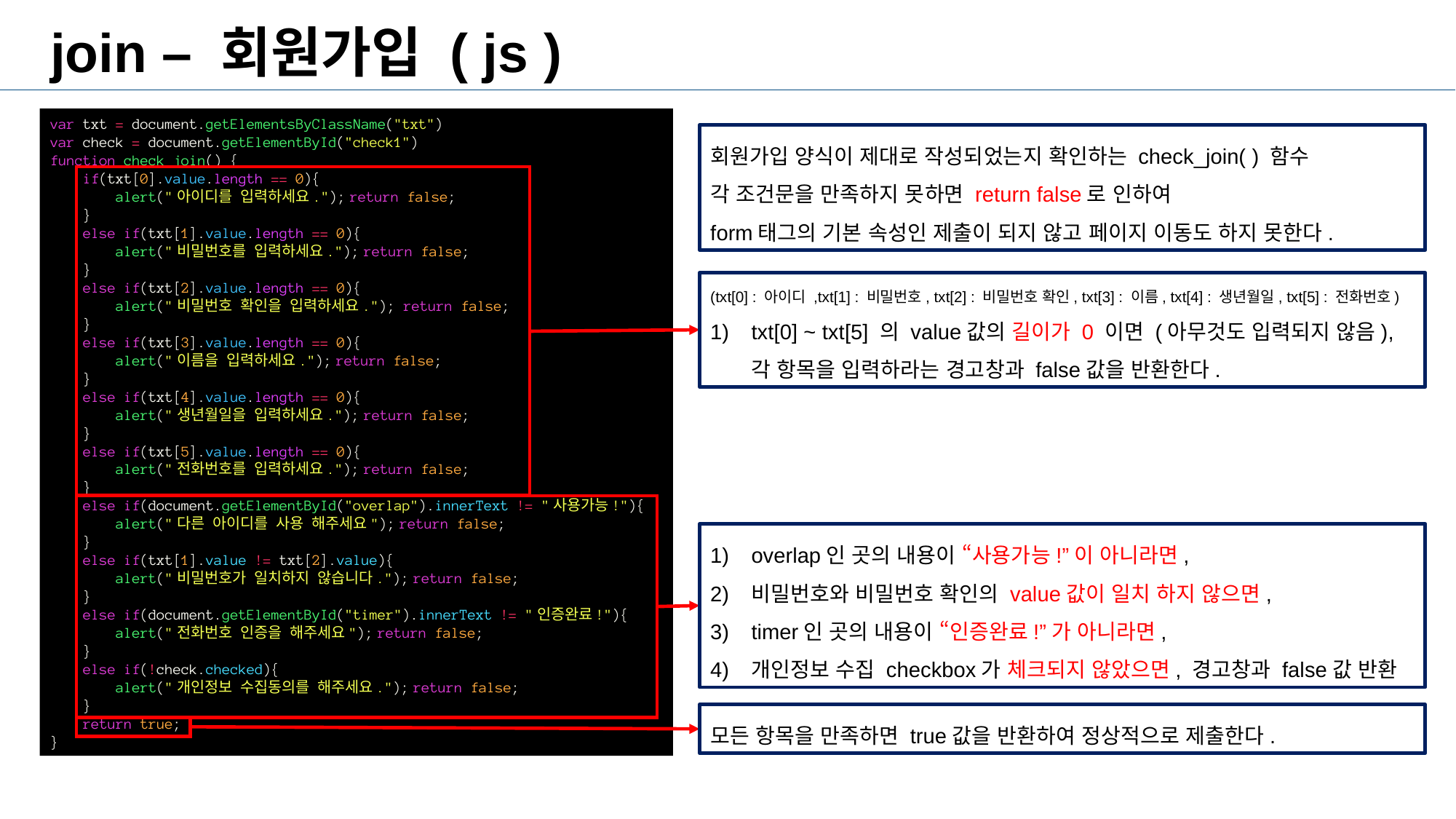

join – 회원가입 ( js )
var txt = document.getElementsByClassName("txt")
var check = document.getElementById("check1")
function check_join() {
    if(txt[0].value.length == 0){
        alert("아이디를 입력하세요."); return false;
    }
    else if(txt[1].value.length == 0){
        alert("비밀번호를 입력하세요."); return false;
    }
    else if(txt[2].value.length == 0){
        alert("비밀번호 확인을 입력하세요."); return false;
    }
    else if(txt[3].value.length == 0){
        alert("이름을 입력하세요."); return false;
    }
    else if(txt[4].value.length == 0){
        alert("생년월일을 입력하세요."); return false;
    }
    else if(txt[5].value.length == 0){
        alert("전화번호를 입력하세요."); return false;
    }
    else if(document.getElementById("overlap").innerText != "사용가능!"){
        alert("다른 아이디를 사용 해주세요"); return false;
    }
    else if(txt[1].value != txt[2].value){
        alert("비밀번호가 일치하지 않습니다."); return false;
    }
    else if(document.getElementById("timer").innerText != "인증완료!"){
        alert("전화번호 인증을 해주세요"); return false;
    }
    else if(!check.checked){
        alert("개인정보 수집동의를 해주세요."); return false;
    }
    return true;
}
회원가입 양식이 제대로 작성되었는지 확인하는 check_join( ) 함수
각 조건문을 만족하지 못하면 return false로 인하여
form태그의 기본 속성인 제출이 되지 않고 페이지 이동도 하지 못한다.

(txt[0] : 아이디 ,txt[1] : 비밀번호, txt[2] : 비밀번호 확인, txt[3] : 이름, txt[4] : 생년월일, txt[5] : 전화번호)
txt[0] ~ txt[5] 의 value값의 길이가 0 이면 (아무것도 입력되지 않음), 각 항목을 입력하라는 경고창과 false값을 반환한다.

overlap인 곳의 내용이 “사용가능!”이 아니라면,
비밀번호와 비밀번호 확인의 value값이 일치 하지 않으면,
timer인 곳의 내용이 “인증완료!”가 아니라면,
개인정보 수집 checkbox가 체크되지 않았으면, 경고창과 false값 반환
모든 항목을 만족하면 true값을 반환하여 정상적으로 제출한다.